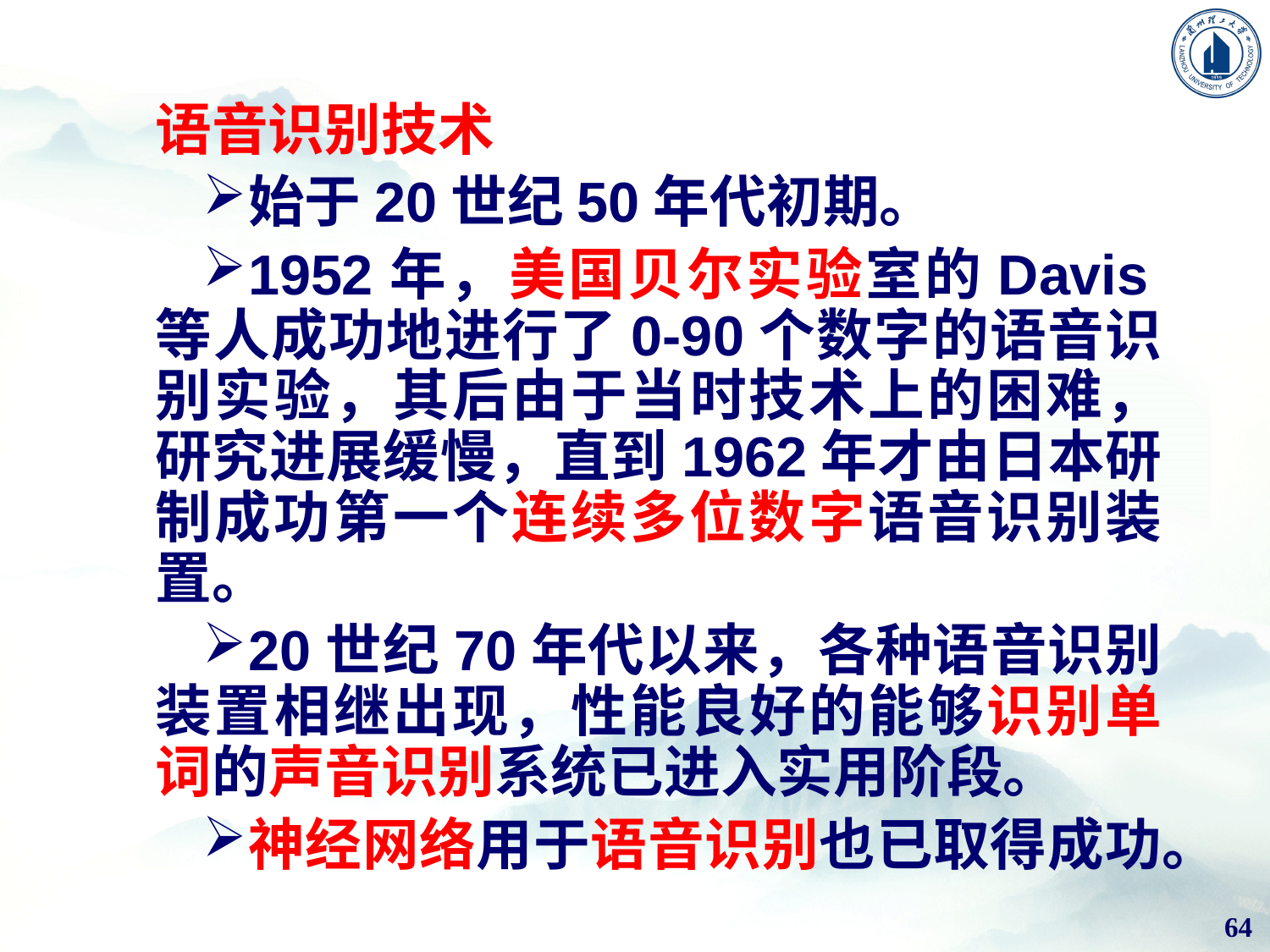

语音识别技术
始于20世纪50年代初期。
1952年，美国贝尔实验室的Davis等人成功地进行了0-90个数字的语音识别实验，其后由于当时技术上的困难，研究进展缓慢，直到1962年才由日本研制成功第一个连续多位数字语音识别装置。
20世纪70年代以来，各种语音识别装置相继出现，性能良好的能够识别单词的声音识别系统已进入实用阶段。
神经网络用于语音识别也已取得成功。

64